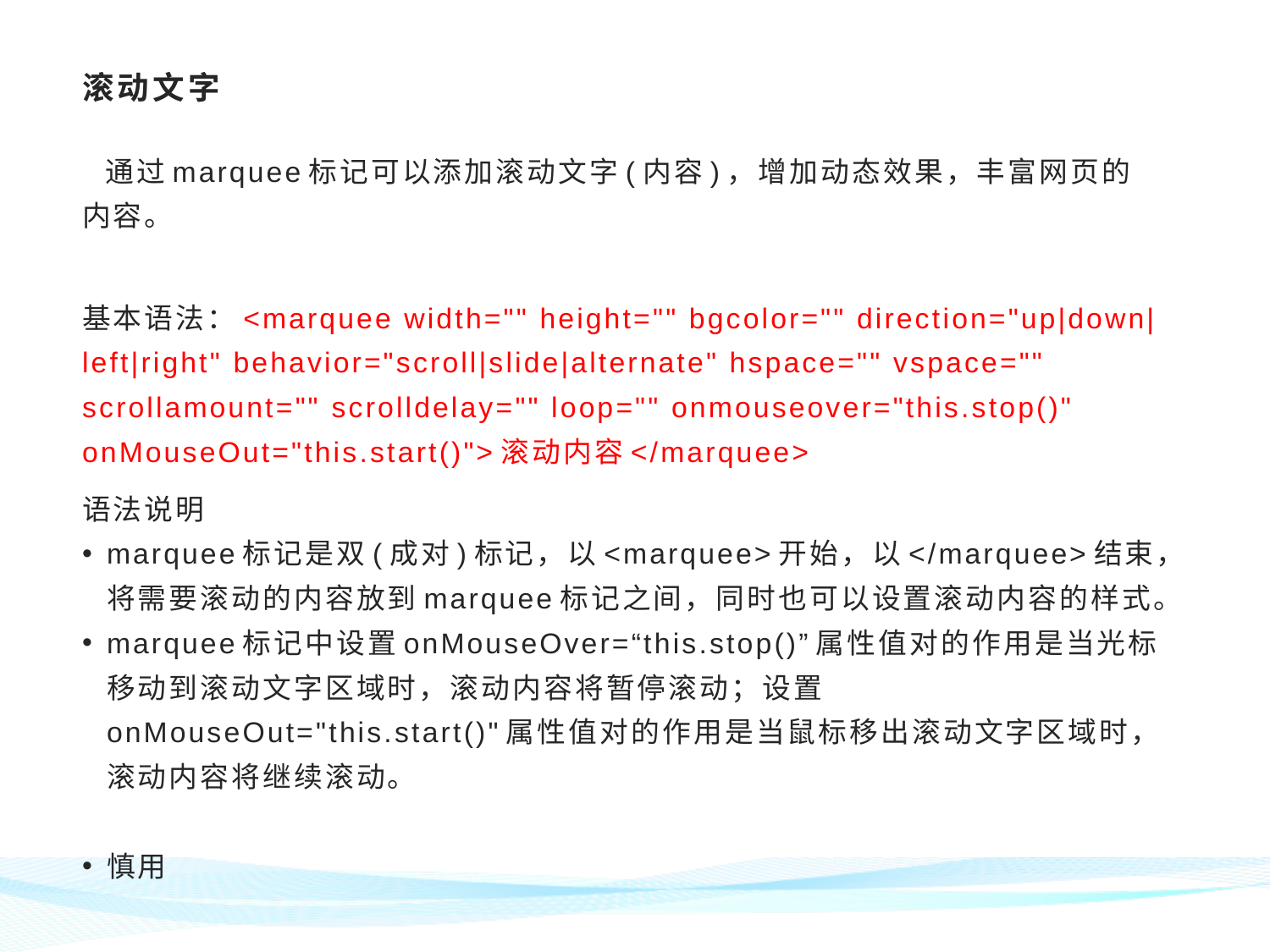

# 滚动文字
  通过marquee标记可以添加滚动文字(内容)，增加动态效果，丰富网页的内容。

基本语法：<marquee width="" height="" bgcolor="" direction="up|down|left|right" behavior="scroll|slide|alternate" hspace="" vspace="" scrollamount="" scrolldelay="" loop="" onmouseover="this.stop()" onMouseOut="this.start()">滚动内容</marquee>
语法说明
marquee标记是双(成对)标记，以<marquee>开始，以</marquee>结束，将需要滚动的内容放到marquee标记之间，同时也可以设置滚动内容的样式。
marquee标记中设置onMouseOver=“this.stop()”属性值对的作用是当光标移动到滚动文字区域时，滚动内容将暂停滚动；设置onMouseOut="this.start()"属性值对的作用是当鼠标移出滚动文字区域时，滚动内容将继续滚动。

慎用